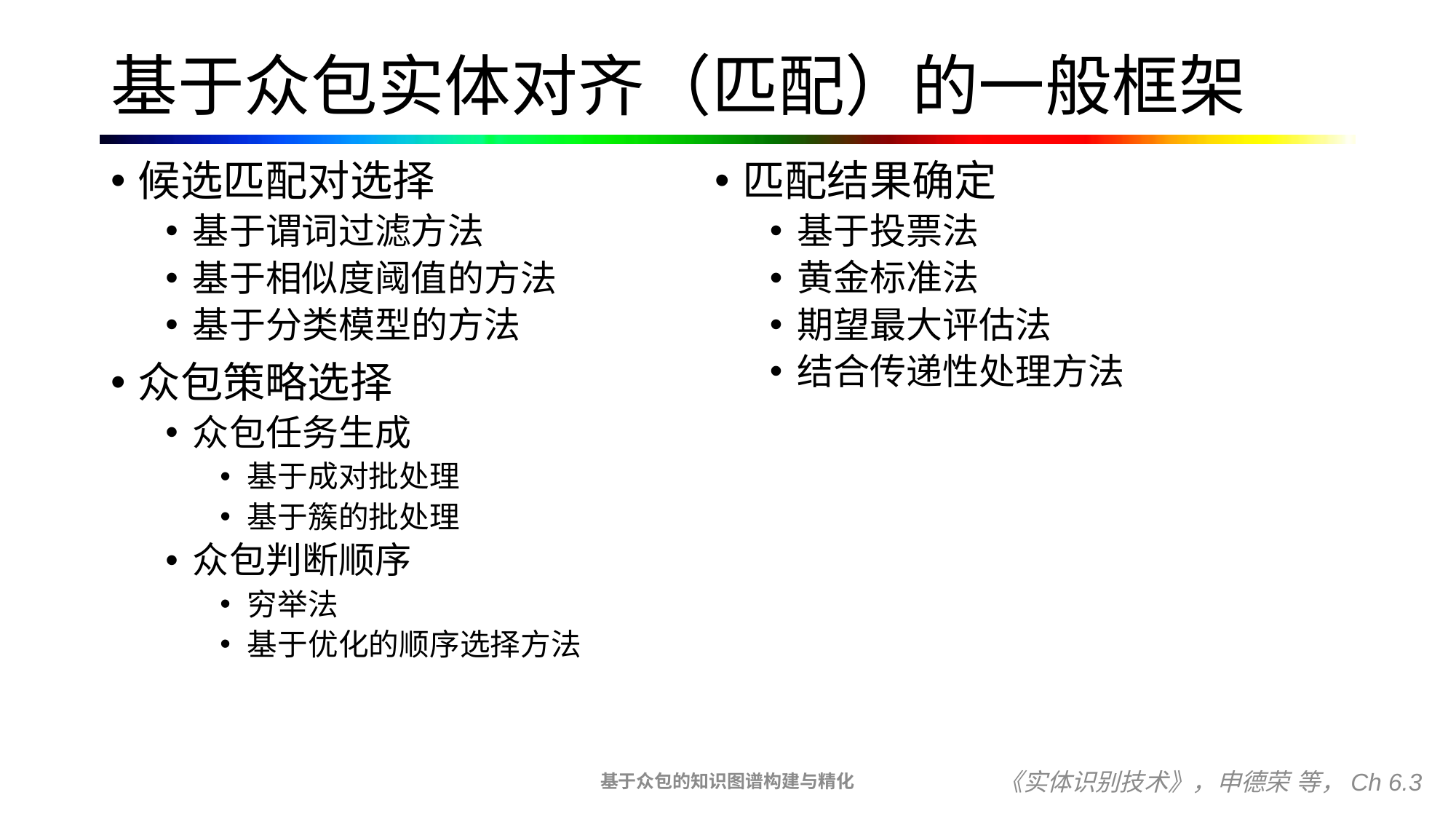

# 基于众包实体对齐（匹配）的一般框架
候选匹配对选择
基于谓词过滤方法
基于相似度阈值的方法
基于分类模型的方法
众包策略选择
众包任务生成
基于成对批处理
基于簇的批处理
众包判断顺序
穷举法
基于优化的顺序选择方法

匹配结果确定
基于投票法
黄金标准法
期望最大评估法
结合传递性处理方法

基于众包的知识图谱构建与精化
《实体识别技术》，申德荣 等，Ch 6.3